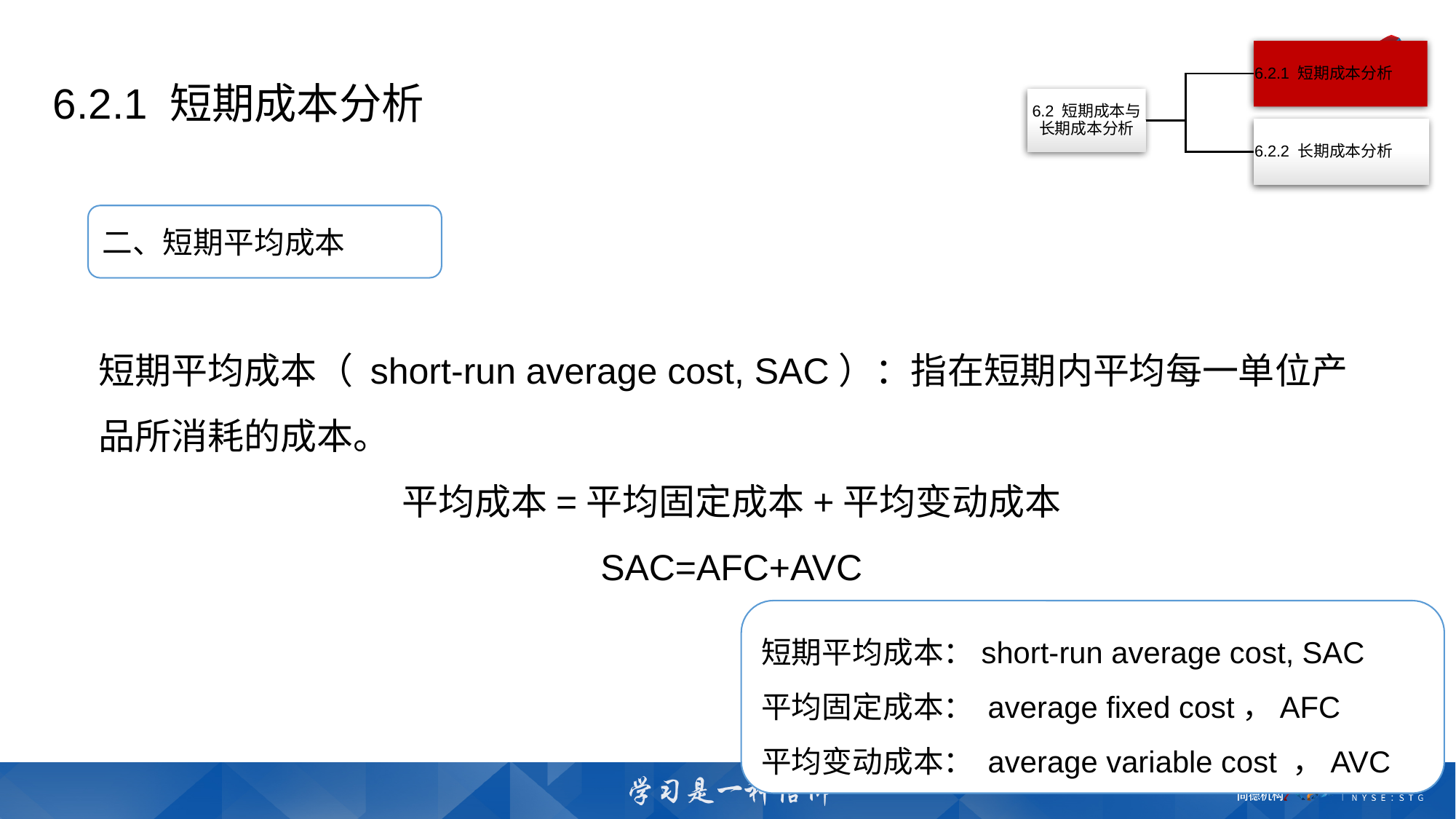

6.2 短期成本与长期成本分析
6.2.1 短期成本分析
6.2.2 长期成本分析
6.2.1 短期成本分析
二、短期平均成本
短期平均成本（ short-run average cost, SAC）：指在短期内平均每一单位产品所消耗的成本。
平均成本=平均固定成本+平均变动成本
SAC=AFC+AVC
短期平均成本：short-run average cost, SAC
平均固定成本： average fixed cost，AFC
平均变动成本： average variable cost ，AVC